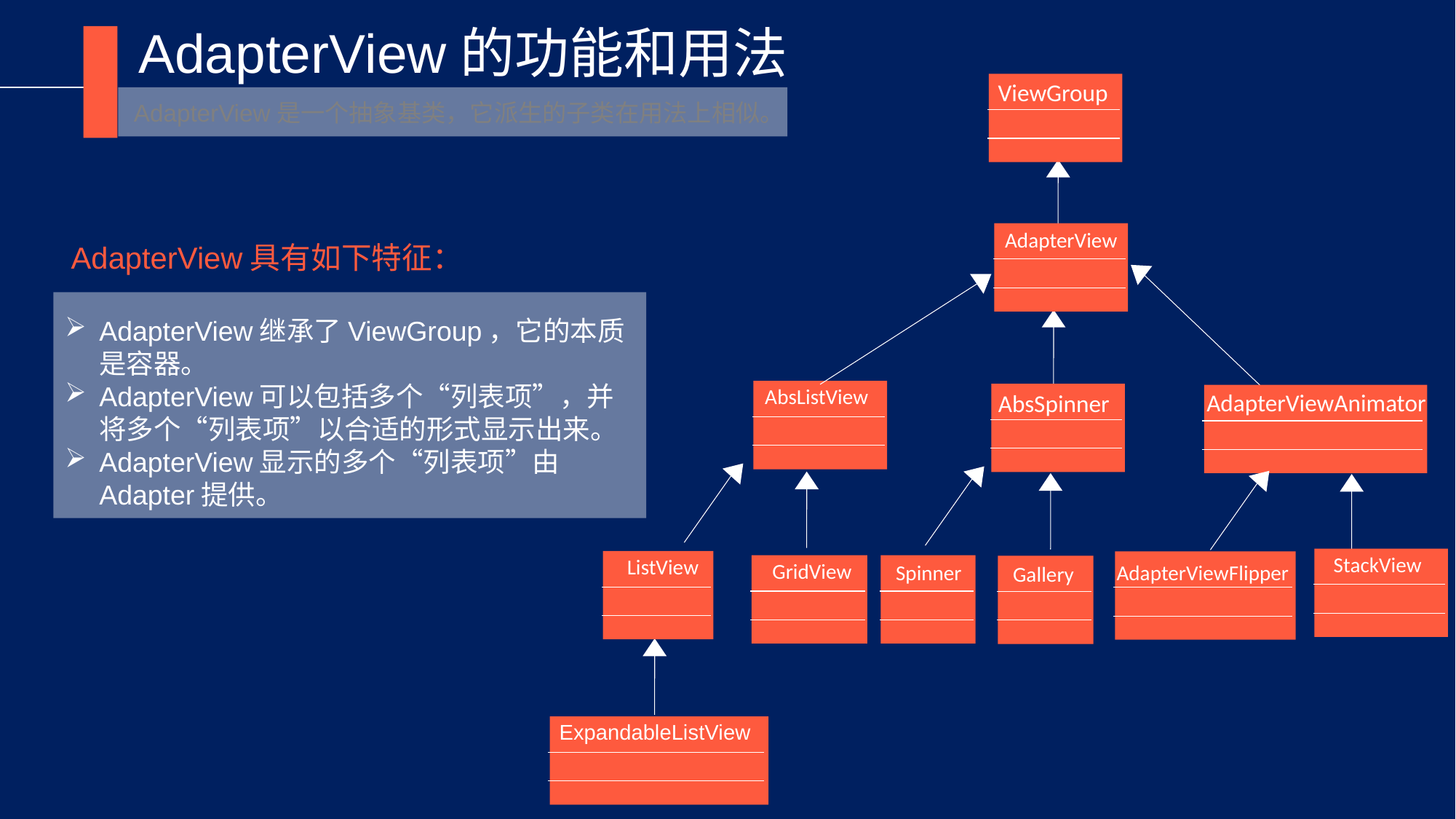

AdapterView的功能和用法

ViewGroup

AdapterView

AbsListView

AdapterViewAnimator

AbsSpinner

StackView

ListView

AdapterViewFlipper
GridView

Spinner

Gallery

ExpandableListView

AdapterView是一个抽象基类，它派生的子类在用法上相似。

AdapterView具有如下特征：

AdapterView继承了ViewGroup，它的本质是容器。
AdapterView可以包括多个“列表项”，并将多个“列表项”以合适的形式显示出来。
AdapterView显示的多个“列表项”由Adapter提供。